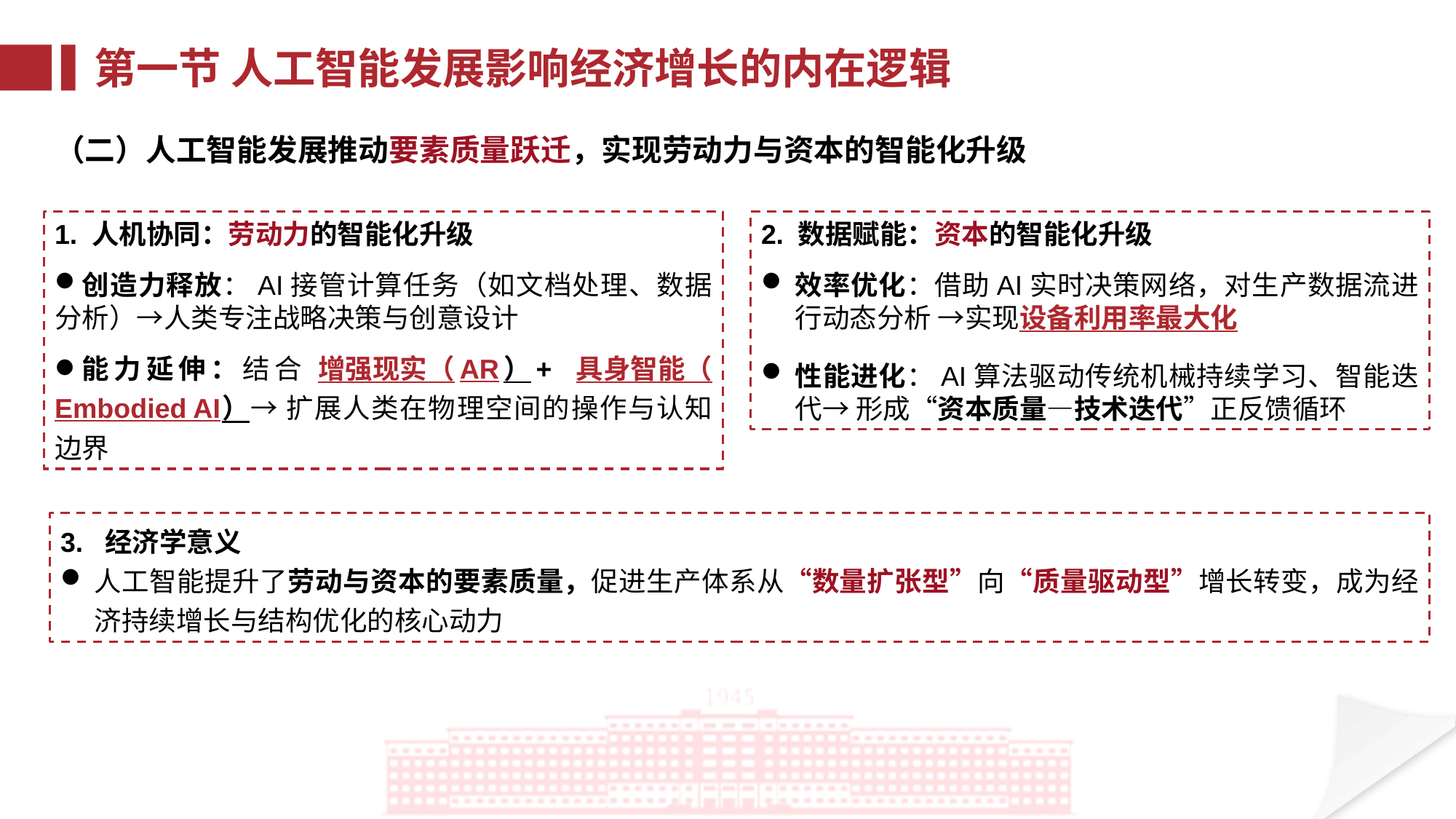

第一节 人工智能发展影响经济增长的内在逻辑
（二）人工智能发展推动要素质量跃迁，实现劳动力与资本的智能化升级
2. 数据赋能：资本的智能化升级
效率优化：借助AI实时决策网络，对生产数据流进行动态分析 →实现设备利用率最大化
性能进化：AI算法驱动传统机械持续学习、智能迭代→ 形成“资本质量—技术迭代”正反馈循环
1. 人机协同：劳动力的智能化升级
创造力释放：AI接管计算任务（如文档处理、数据分析）→人类专注战略决策与创意设计
能力延伸：结合 增强现实（AR）+ 具身智能（Embodied AI）→ 扩展人类在物理空间的操作与认知边界
3.  经济学意义
人工智能提升了劳动与资本的要素质量，促进生产体系从“数量扩张型”向“质量驱动型”增长转变，成为经济持续增长与结构优化的核心动力